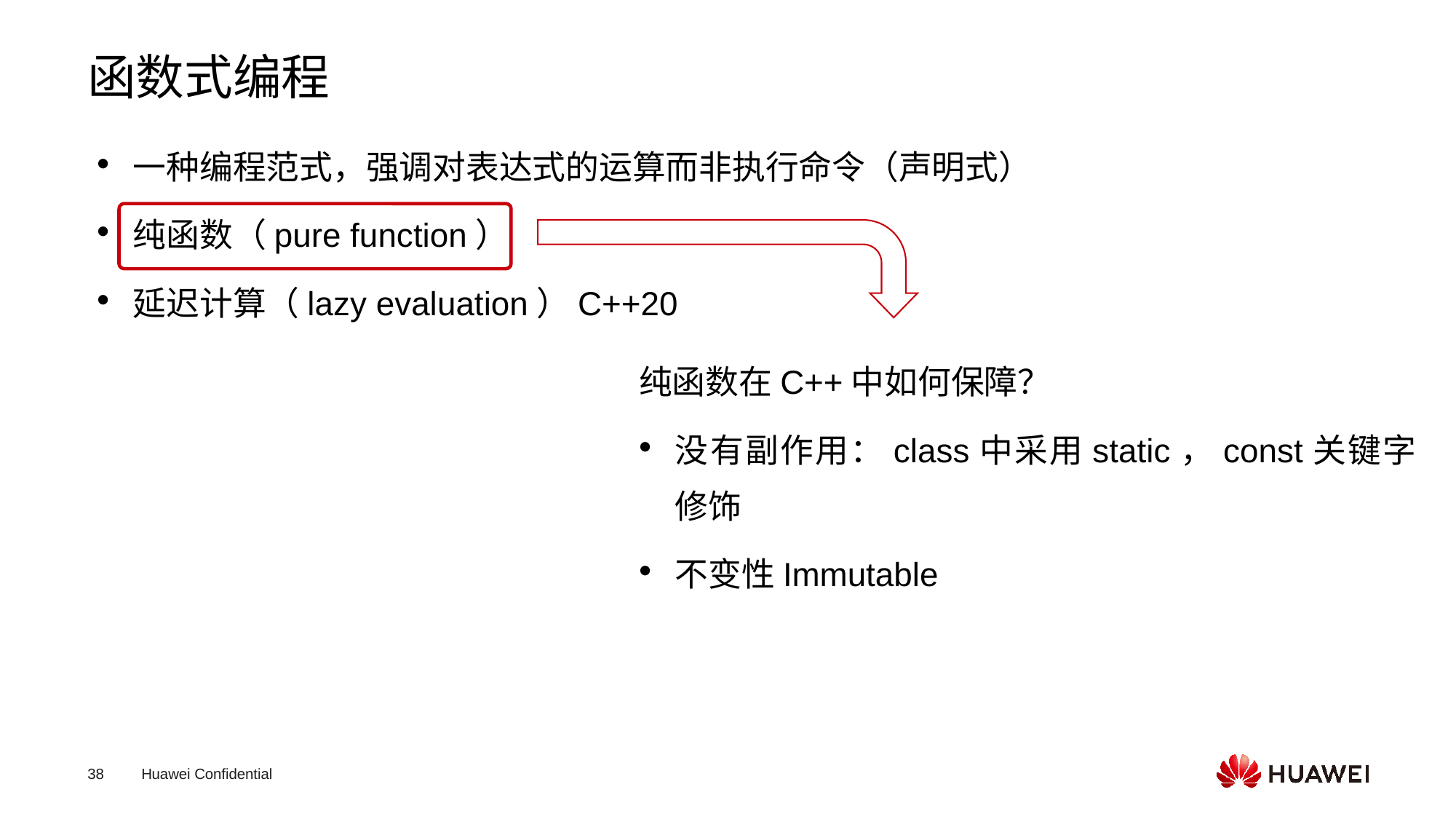

# 函数式编程

一种编程范式，强调对表达式的运算而非执行命令（声明式）
纯函数（pure function）
延迟计算（lazy evaluation）C++20

纯函数在C++中如何保障？
没有副作用：class中采用static，const关键字修饰
不变性Immutable